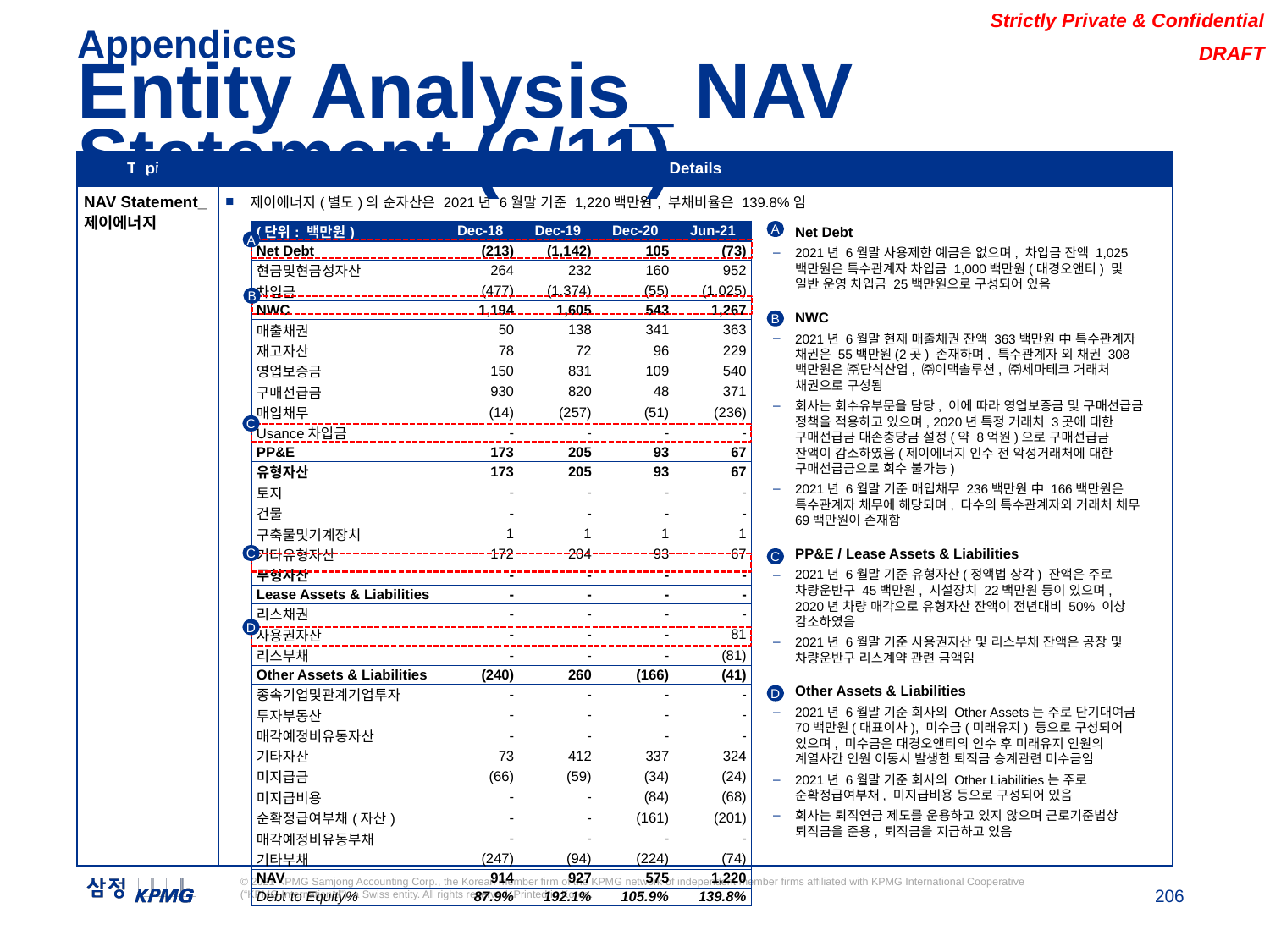

Appendices
Entity Analysis_ NAV Statement (6/11)
| Topic | Details |
| --- | --- |
| NAV Statement\_ 제이에너지 | 제이에너지(별도)의 순자산은 2021년 6월말 기준 1,220백만원, 부채비율은 139.8%임 |
Net Debt
2021년 6월말 사용제한 예금은 없으며, 차입금 잔액 1,025백만원은 특수관계자 차입금 1,000백만원(대경오앤티) 및 일반 운영 차입금 25백만원으로 구성되어 있음

NWC
2021년 6월말 현재 매출채권 잔액 363백만원 中 특수관계자 채권은 55백만원(2곳) 존재하며, 특수관계자 외 채권 308백만원은 ㈜단석산업, ㈜이맥솔루션, ㈜세마테크 거래처 채권으로 구성됨
회사는 회수유부문을 담당, 이에 따라 영업보증금 및 구매선급금 정책을 적용하고 있으며, 2020년 특정 거래처 3곳에 대한 구매선급금 대손충당금 설정(약 8억원)으로 구매선급금 잔액이 감소하였음(제이에너지 인수 전 악성거래처에 대한 구매선급금으로 회수 불가능)
2021년 6월말 기준 매입채무 236백만원 中 166백만원은 특수관계자 채무에 해당되며, 다수의 특수관계자외 거래처 채무 69백만원이 존재함

PP&E / Lease Assets & Liabilities
2021년 6월말 기준 유형자산(정액법 상각) 잔액은 주로 차량운반구 45백만원, 시설장치 22백만원 등이 있으며, 2020년 차량 매각으로 유형자산 잔액이 전년대비 50% 이상 감소하였음
2021년 6월말 기준 사용권자산 및 리스부채 잔액은 공장 및 차량운반구 리스계약 관련 금액임

Other Assets & Liabilities
2021년 6월말 기준 회사의 Other Assets는 주로 단기대여금 70백만원(대표이사), 미수금(미래유지) 등으로 구성되어 있으며, 미수금은 대경오앤티의 인수 후 미래유지 인원의 계열사간 인원 이동시 발생한 퇴직금 승계관련 미수금임
2021년 6월말 기준 회사의 Other Liabilities는 주로 순확정급여부채, 미지급비용 등으로 구성되어 있음
회사는 퇴직연금 제도를 운용하고 있지 않으며 근로기준법상 퇴직금을 준용, 퇴직금을 지급하고 있음

| (단위: 백만원) | Dec-18 | Dec-19 | Dec-20 | Jun-21 |
| --- | --- | --- | --- | --- |
| Net Debt | (213) | (1,142) | 105 | (73) |
| 현금및현금성자산 | 264 | 232 | 160 | 952 |
| 차입금 | (477) | (1,374) | (55) | (1,025) |
| NWC | 1,194 | 1,605 | 543 | 1,267 |
| 매출채권 | 50 | 138 | 341 | 363 |
| 재고자산 | 78 | 72 | 96 | 229 |
| 영업보증금 | 150 | 831 | 109 | 540 |
| 구매선급금 | 930 | 820 | 48 | 371 |
| 매입채무 | (14) | (257) | (51) | (236) |
| Usance차입금 | - | - | - | - |
| PP&E | 173 | 205 | 93 | 67 |
| 유형자산 | 173 | 205 | 93 | 67 |
| 토지 | - | - | - | - |
| 건물 | - | - | - | - |
| 구축물및기계장치 | 1 | 1 | 1 | 1 |
| 기타유형자산 | 172 | 204 | 93 | 67 |
| 무형자산 | - | - | - | - |
| Lease Assets & Liabilities | - | - | - | - |
| 리스채권 | - | - | - | - |
| 사용권자산 | - | - | - | 81 |
| 리스부채 | - | - | - | (81) |
| Other Assets & Liabilities | (240) | 260 | (166) | (41) |
| 종속기업및관계기업투자 | - | - | - | - |
| 투자부동산 | - | - | - | - |
| 매각예정비유동자산 | - | - | - | - |
| 기타자산 | 73 | 412 | 337 | 324 |
| 미지급금 | (66) | (59) | (34) | (24) |
| 미지급비용 | - | - | (84) | (68) |
| 순확정급여부채(자산) | - | - | (161) | (201) |
| 매각예정비유동부채 | - | - | - | - |
| 기타부채 | (247) | (94) | (224) | (74) |
| NAV | 914 | 927 | 575 | 1,220 |
| Debt to Equity% | 87.9% | 192.1% | 105.9% | 139.8% |
A
A

B

B
C

C
C

D

D